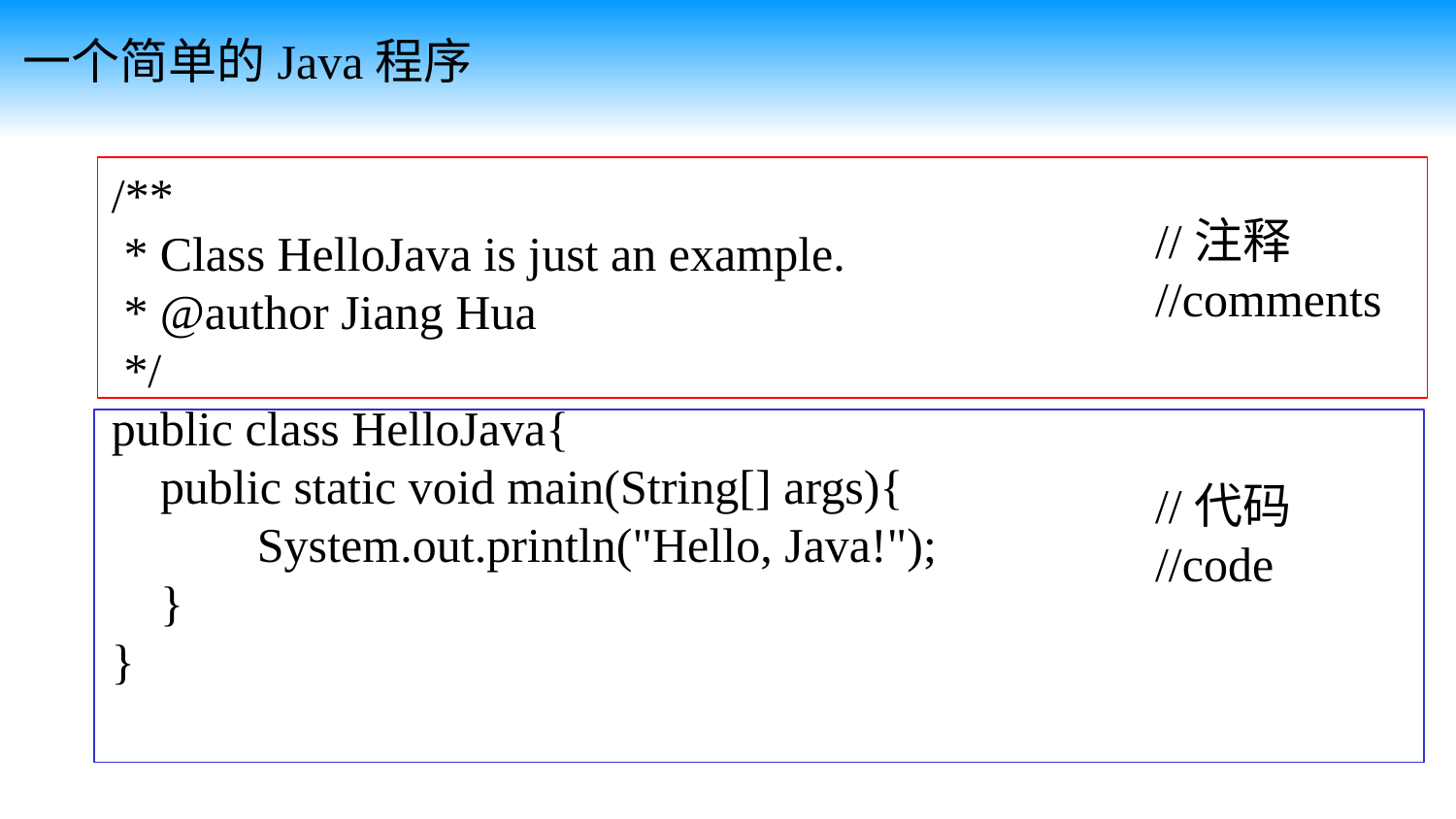

一个简单的Java程序
/**
 * Class HelloJava is just an example.
 * @author Jiang Hua
 */
public class HelloJava{
    public static void main(String[] args){
	System.out.println("Hello, Java!");
    }
}

//注释
//comments

//代码
//code